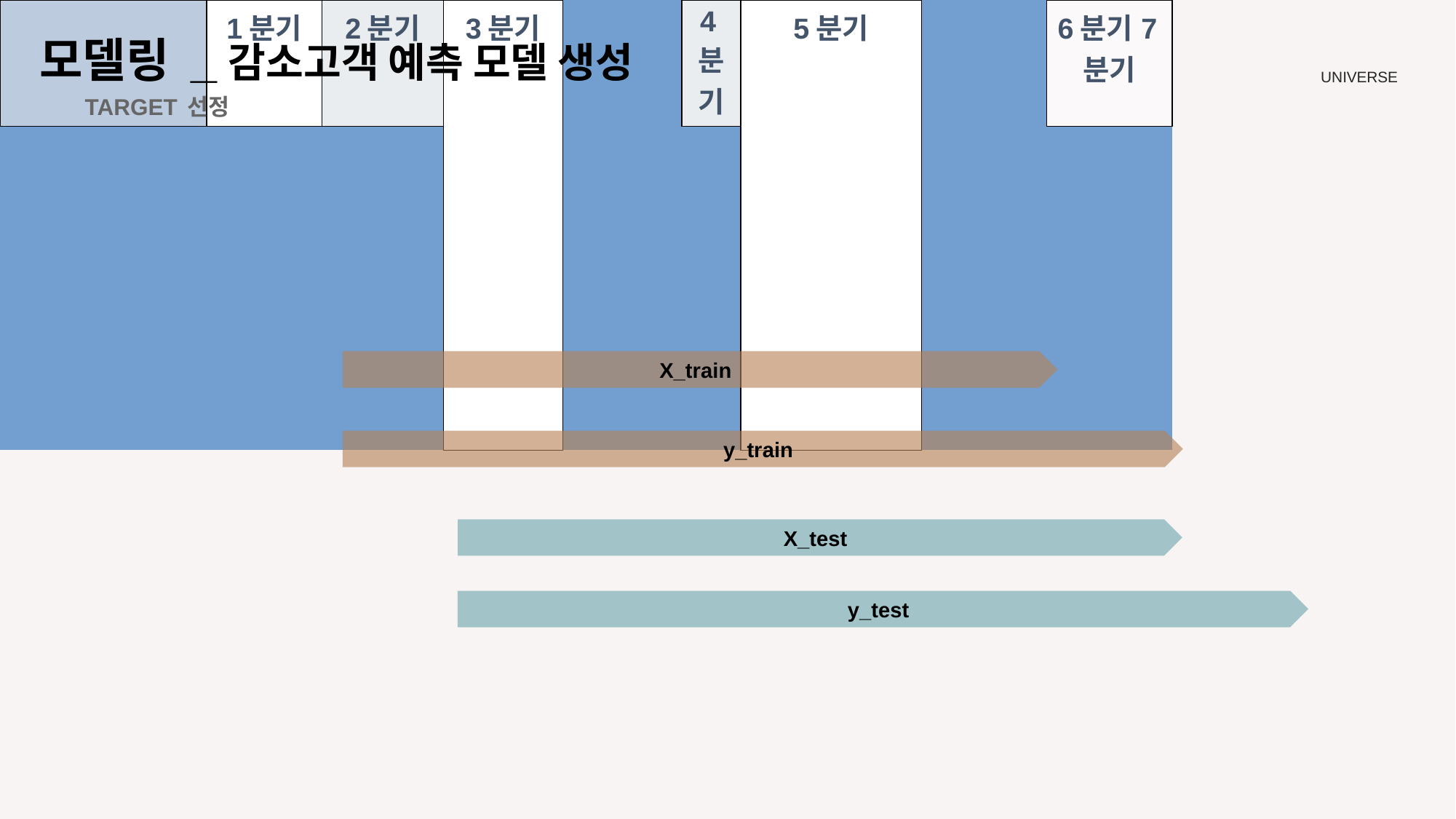

모델링 _감소고객 예측 모델 생성
UNIVERSE
 TARGET 선정
|  | 1분기 | 2분기 | 3분기 |  | 4분기 | 5분기 |  | 6분기 | 7분기 | 8분기 |
| --- | --- | --- | --- | --- | --- | --- | --- | --- | --- | --- |
| 학습 데이터 독립 변수 |  |  |  |  |  |  |  |  |  |  |
| 학습 데이터 종속 변수 |  |  |  |  |  |  |  |  |  |  |
| test 데이터 독립 변수 |  |  |  |  |  |  |  |  |  |  |
| test 데이터 종속 변수 |  |  |  |  |  |  |  |  |  |  |
X_train
y_train
X_test
y_test